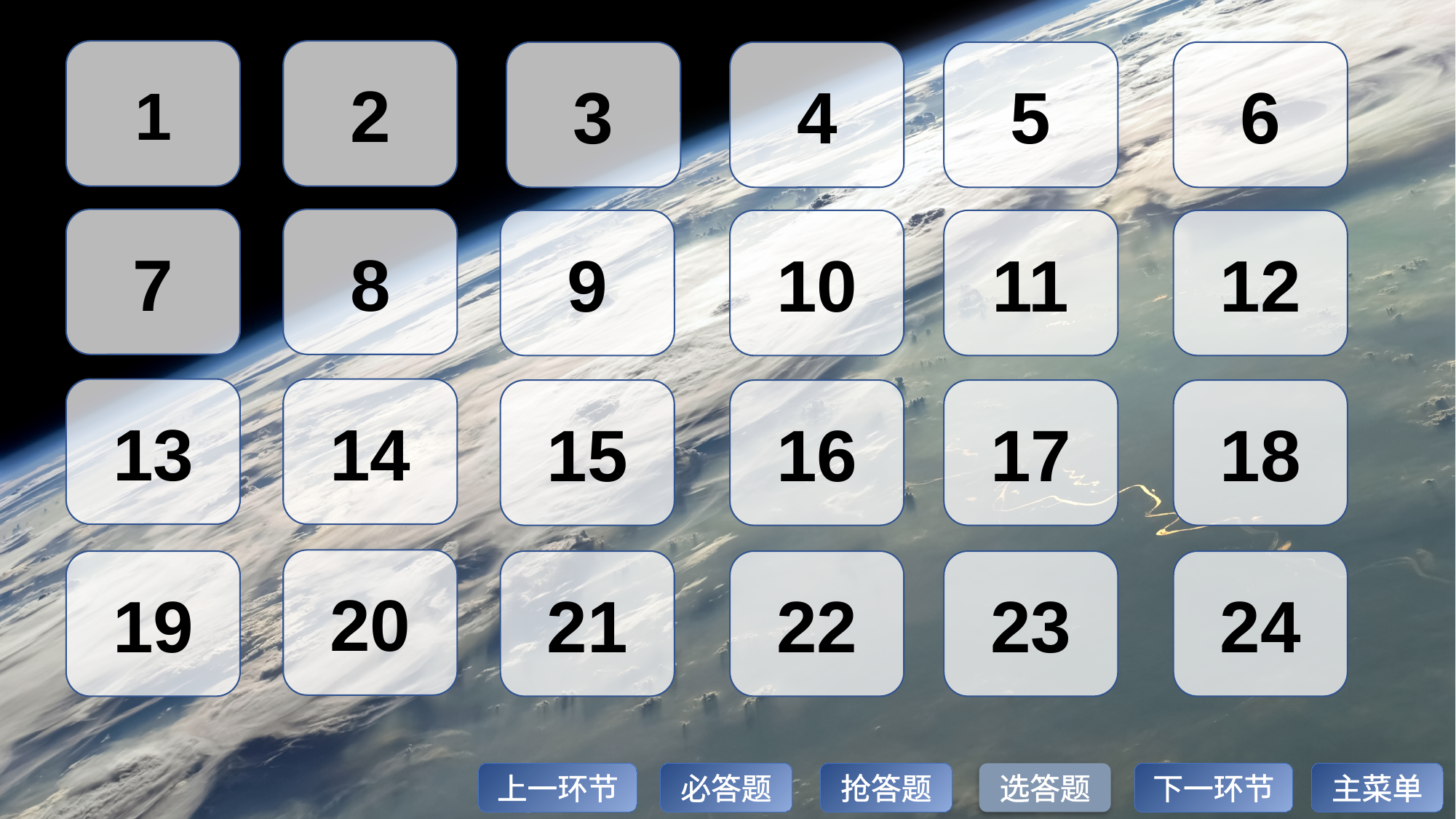

1
2
3
4
5
6
7
8
9
10
11
12
13
14
15
16
17
18
20
19
21
22
23
24
上一环节
必答题
抢答题
选答题
下一环节
主菜单